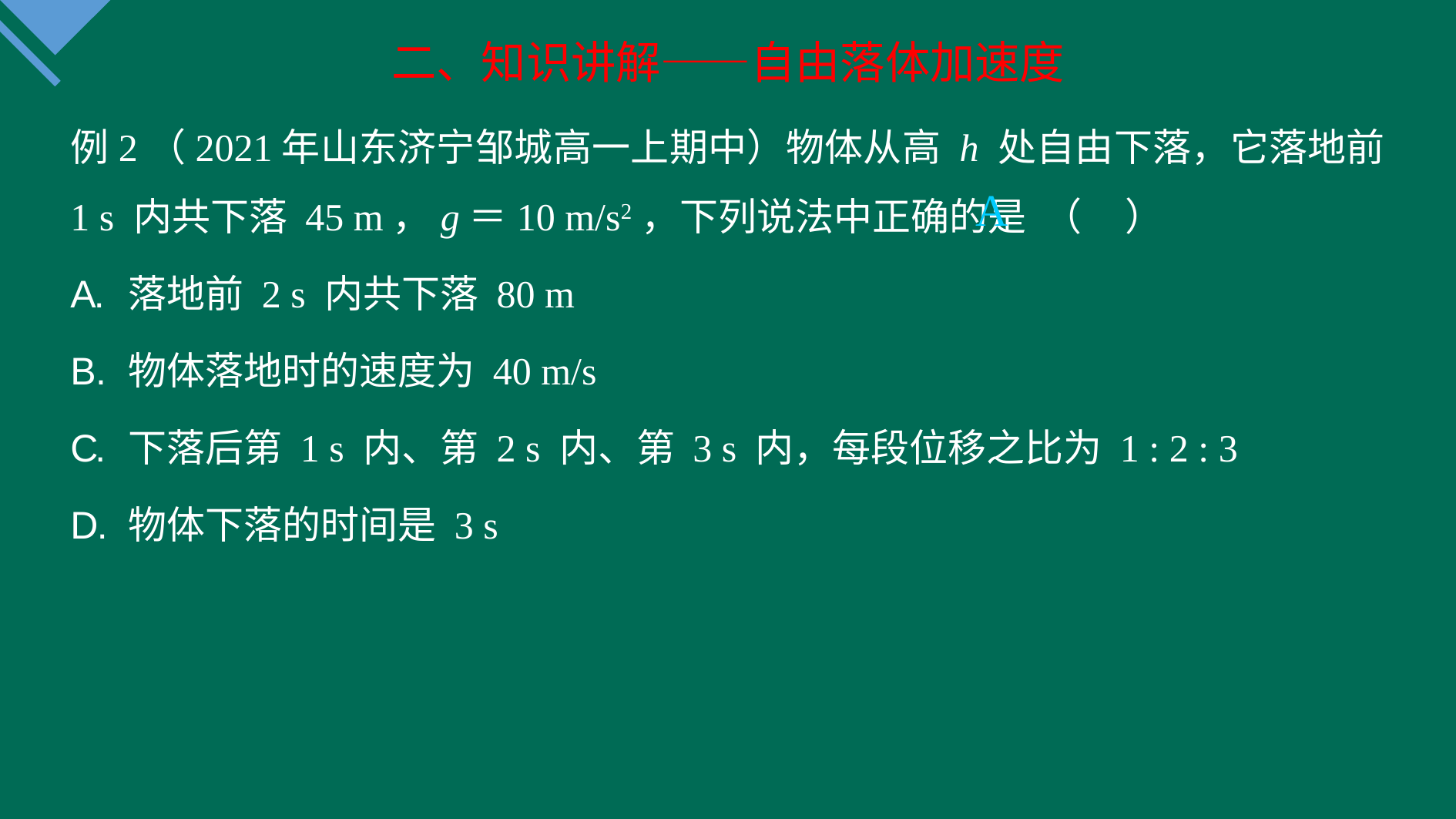

二、知识讲解——自由落体加速度
例2（2021年山东济宁邹城高一上期中）物体从高 h 处自由下落，它落地前 1 s 内共下落 45 m，g＝10 m/s2，下列说法中正确的是  （     ）
落地前 2 s 内共下落 80 m
物体落地时的速度为 40 m/s
下落后第 1 s 内、第 2 s 内、第 3 s 内，每段位移之比为 1 : 2 : 3
物体下落的时间是 3 s
A